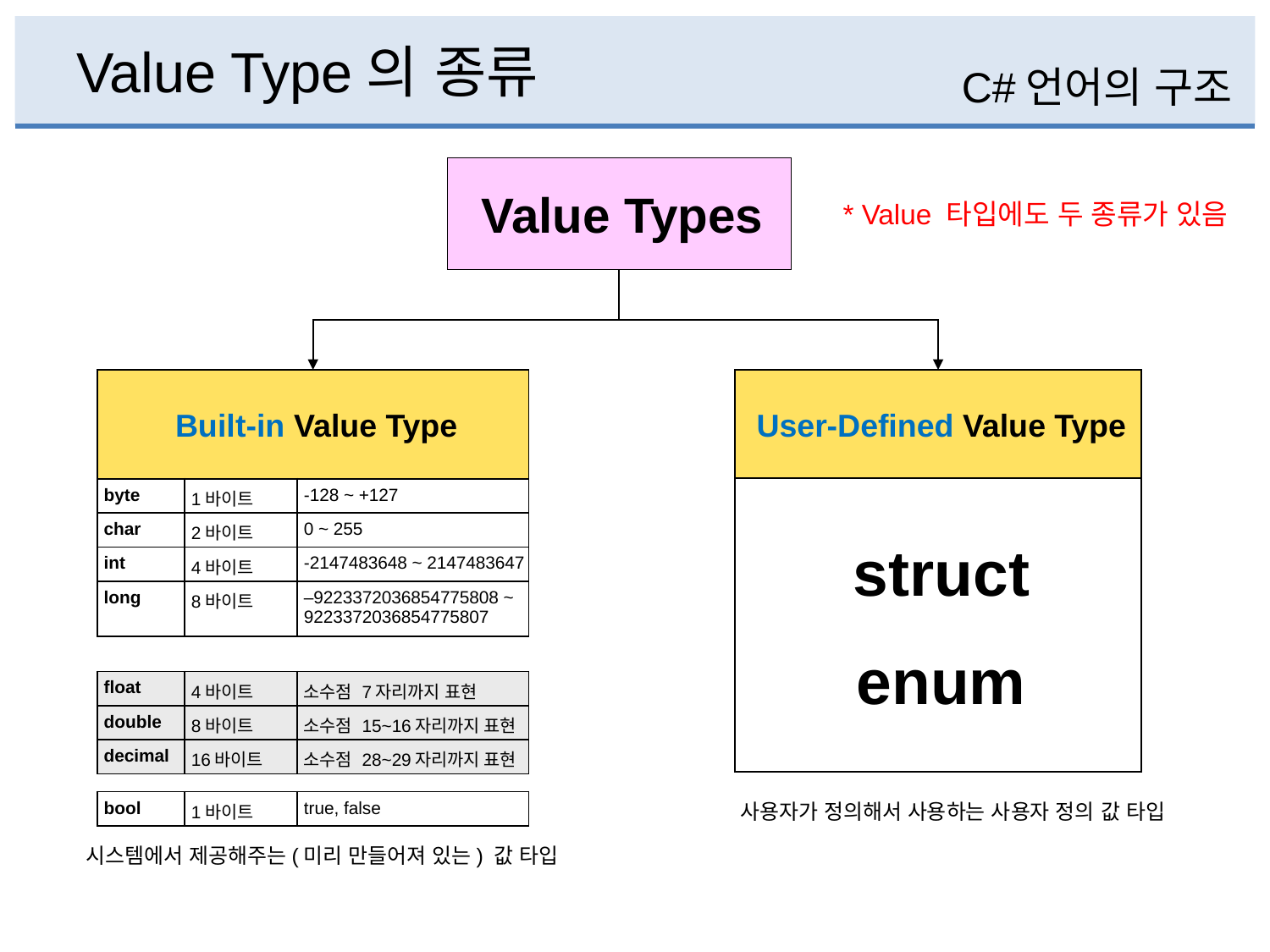

# Value Type의 종류
C#언어의 구조
Value Types
* Value 타입에도 두 종류가 있음
Built-in Value Type
User-Defined Value Type
struct
enum
| byte | 1바이트 | -128 ~ +127 |
| --- | --- | --- |
| char | 2바이트 | 0 ~ 255 |
| int | 4바이트 | -2147483648 ~ 2147483647 |
| long | 8바이트 | –9223372036854775808 ~ 9223372036854775807 |
| float | 4바이트 | 소수점 7자리까지 표현 |
| --- | --- | --- |
| double | 8바이트 | 소수점 15~16자리까지 표현 |
| decimal | 16바이트 | 소수점 28~29자리까지 표현 |
사용자가 정의해서 사용하는 사용자 정의 값 타입
| bool | 1바이트 | true, false |
| --- | --- | --- |
시스템에서 제공해주는(미리 만들어져 있는) 값 타입